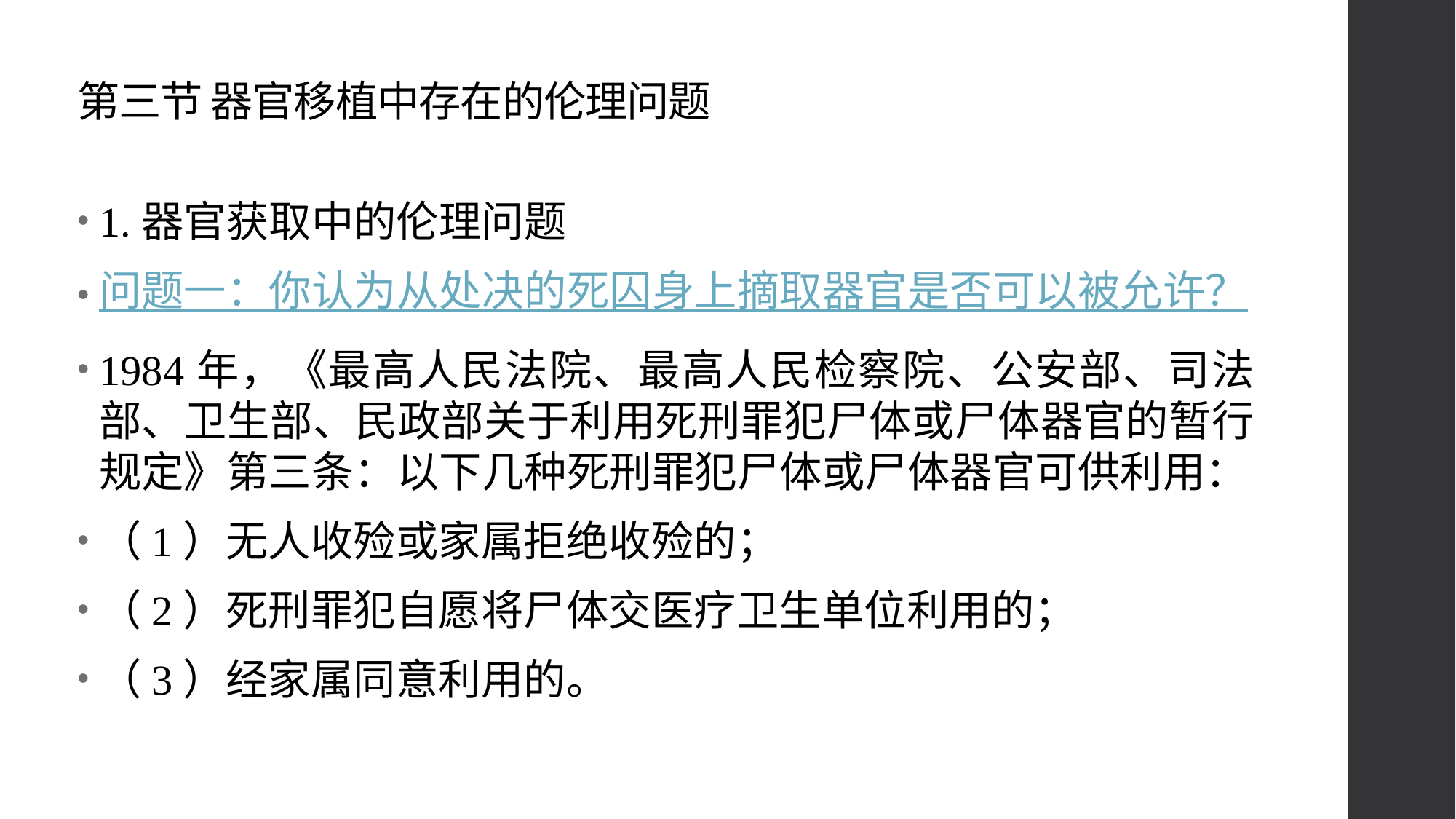

# 第三节 器官移植中存在的伦理问题
1.器官获取中的伦理问题
问题一：你认为从处决的死囚身上摘取器官是否可以被允许？
1984年，《最高人民法院、最高人民检察院、公安部、司法部、卫生部、民政部关于利用死刑罪犯尸体或尸体器官的暂行规定》第三条：以下几种死刑罪犯尸体或尸体器官可供利用：
（1）无人收殓或家属拒绝收殓的；
（2）死刑罪犯自愿将尸体交医疗卫生单位利用的；
（3）经家属同意利用的。